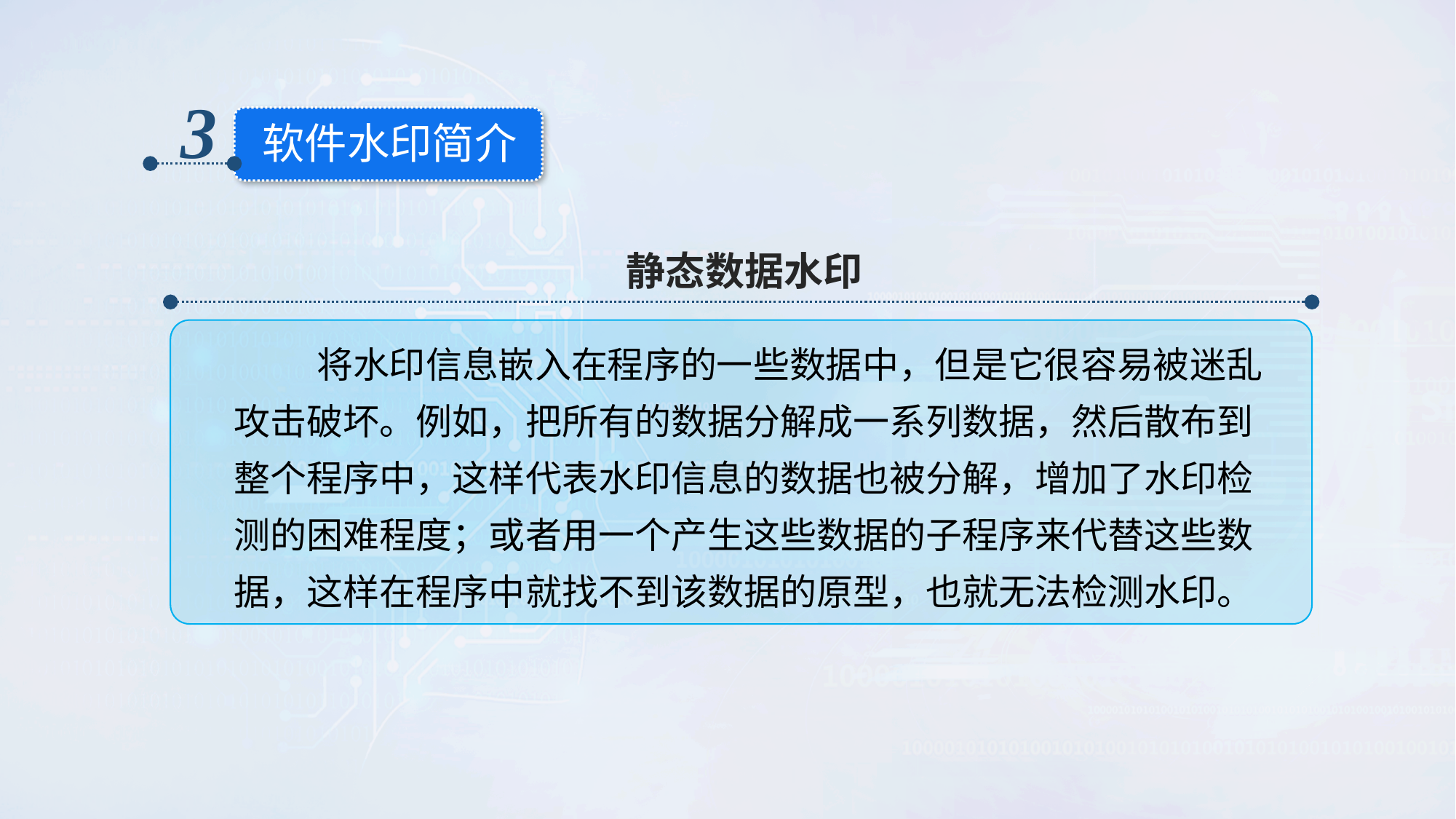

3

软件水印简介
静态数据水印

         将水印信息嵌入在程序的一些数据中，但是它很容易被迷乱攻击破坏。例如，把所有的数据分解成一系列数据，然后散布到整个程序中，这样代表水印信息的数据也被分解，增加了水印检测的困难程度；或者用一个产生这些数据的子程序来代替这些数据，这样在程序中就找不到该数据的原型，也就无法检测水印。